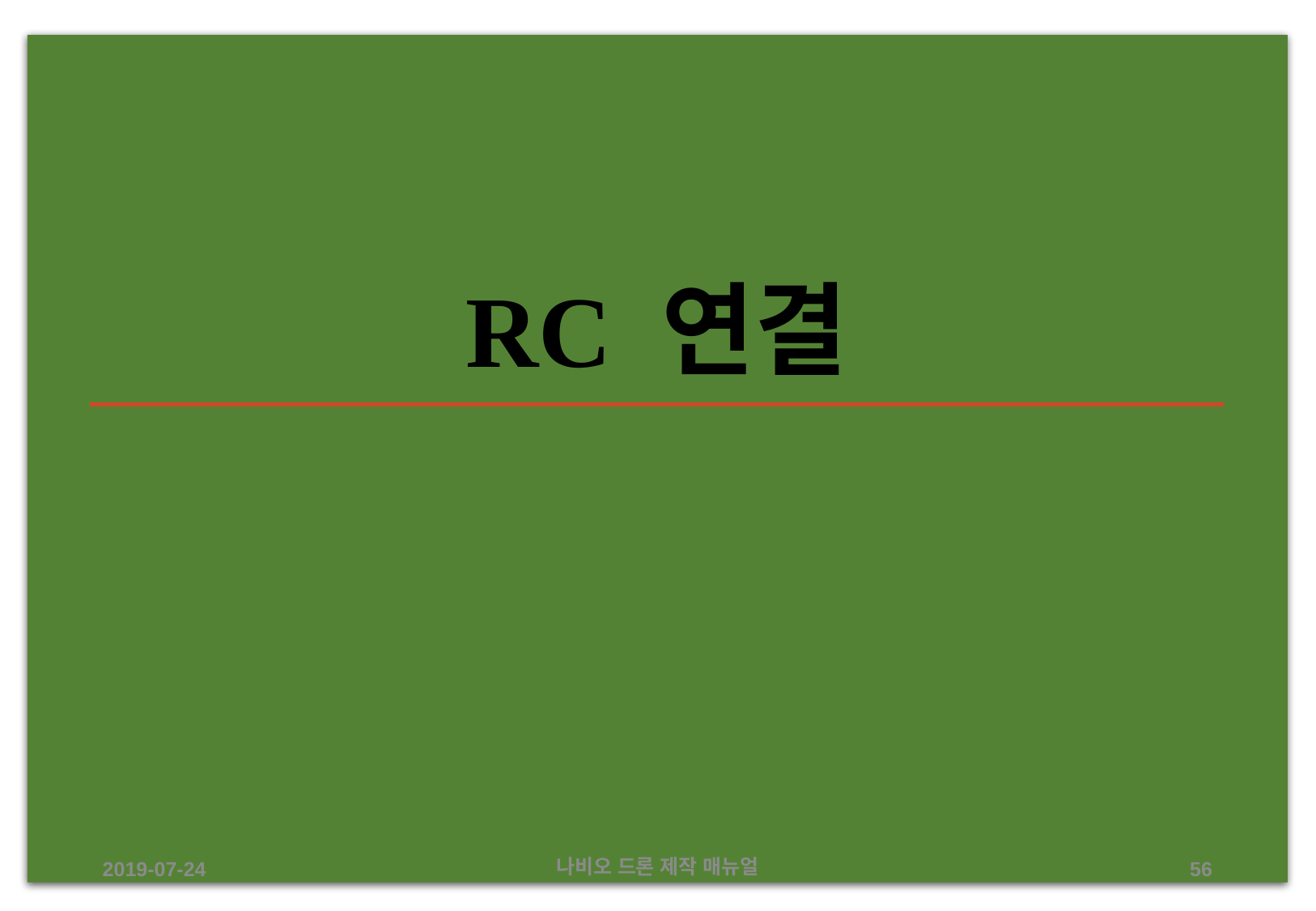

# RC 연결

2019-07-24
나비오 드론 제작 매뉴얼
56